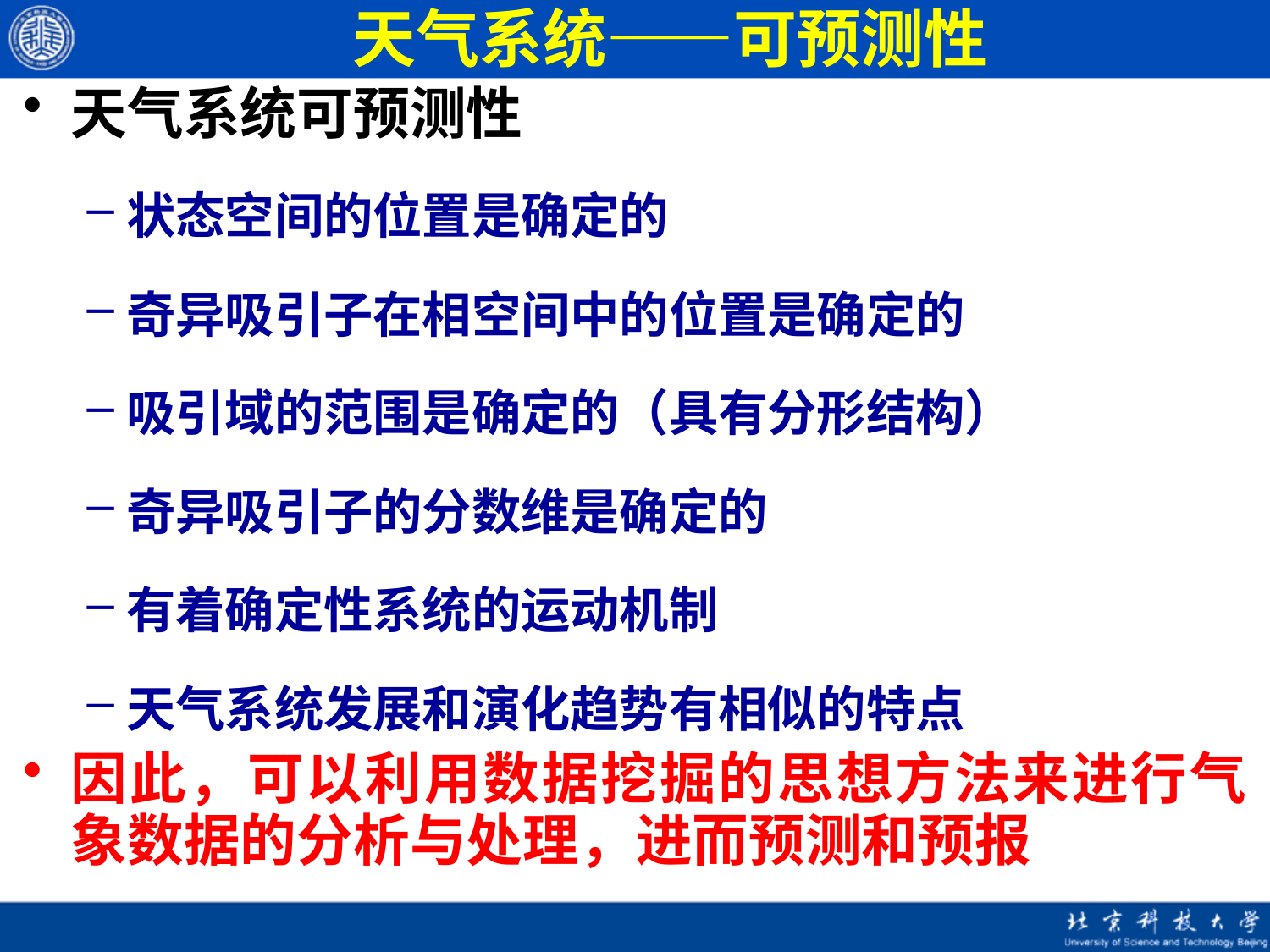

# 天气系统——可预测性
天气系统可预测性
状态空间的位置是确定的
奇异吸引子在相空间中的位置是确定的
吸引域的范围是确定的（具有分形结构）
奇异吸引子的分数维是确定的
有着确定性系统的运动机制
天气系统发展和演化趋势有相似的特点
因此，可以利用数据挖掘的思想方法来进行气象数据的分析与处理，进而预测和预报